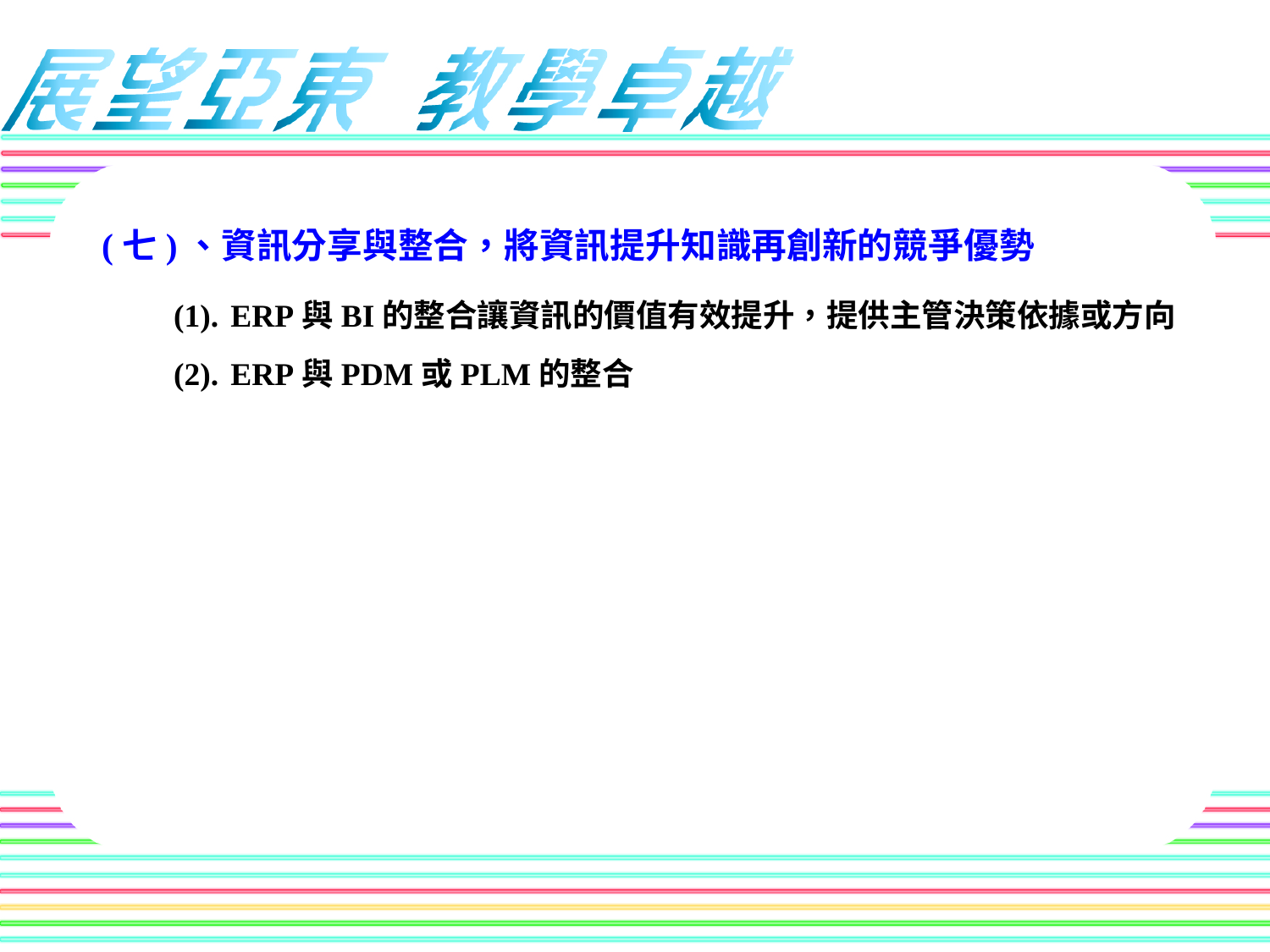

(七)、資訊分享與整合，將資訊提升知識再創新的競爭優勢
(1).	ERP與BI的整合讓資訊的價值有效提升，提供主管決策依據或方向
(2).	ERP與PDM或PLM的整合